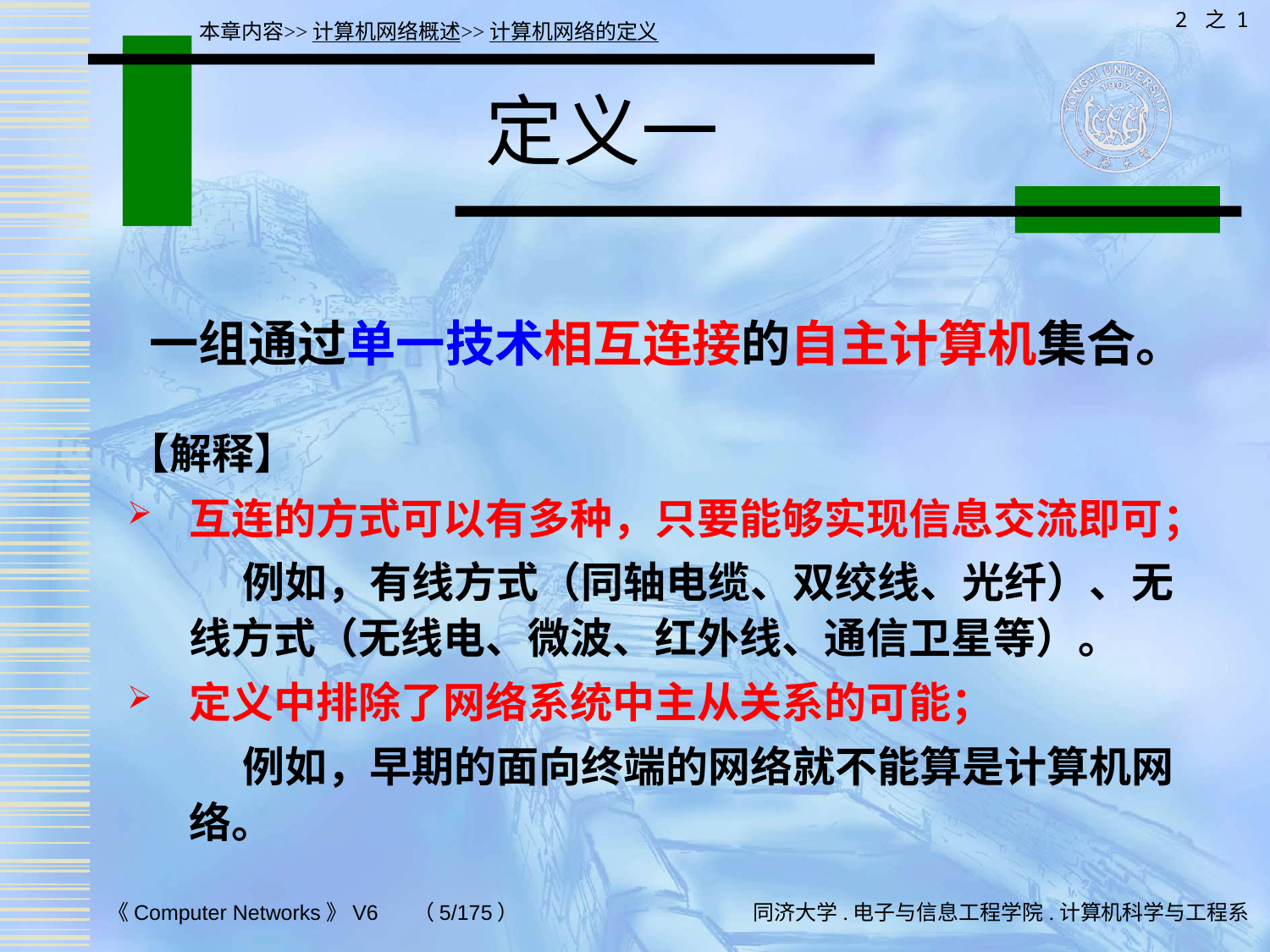

2 之 1
本章内容>>计算机网络概述>>计算机网络的定义
# 定义一
一组通过单一技术相互连接的自主计算机集合。
【解释】
互连的方式可以有多种，只要能够实现信息交流即可；
           例如，有线方式（同轴电缆、双绞线、光纤）、无线方式（无线电、微波、红外线、通信卫星等）。
定义中排除了网络系统中主从关系的可能；
           例如，早期的面向终端的网络就不能算是计算机网络。